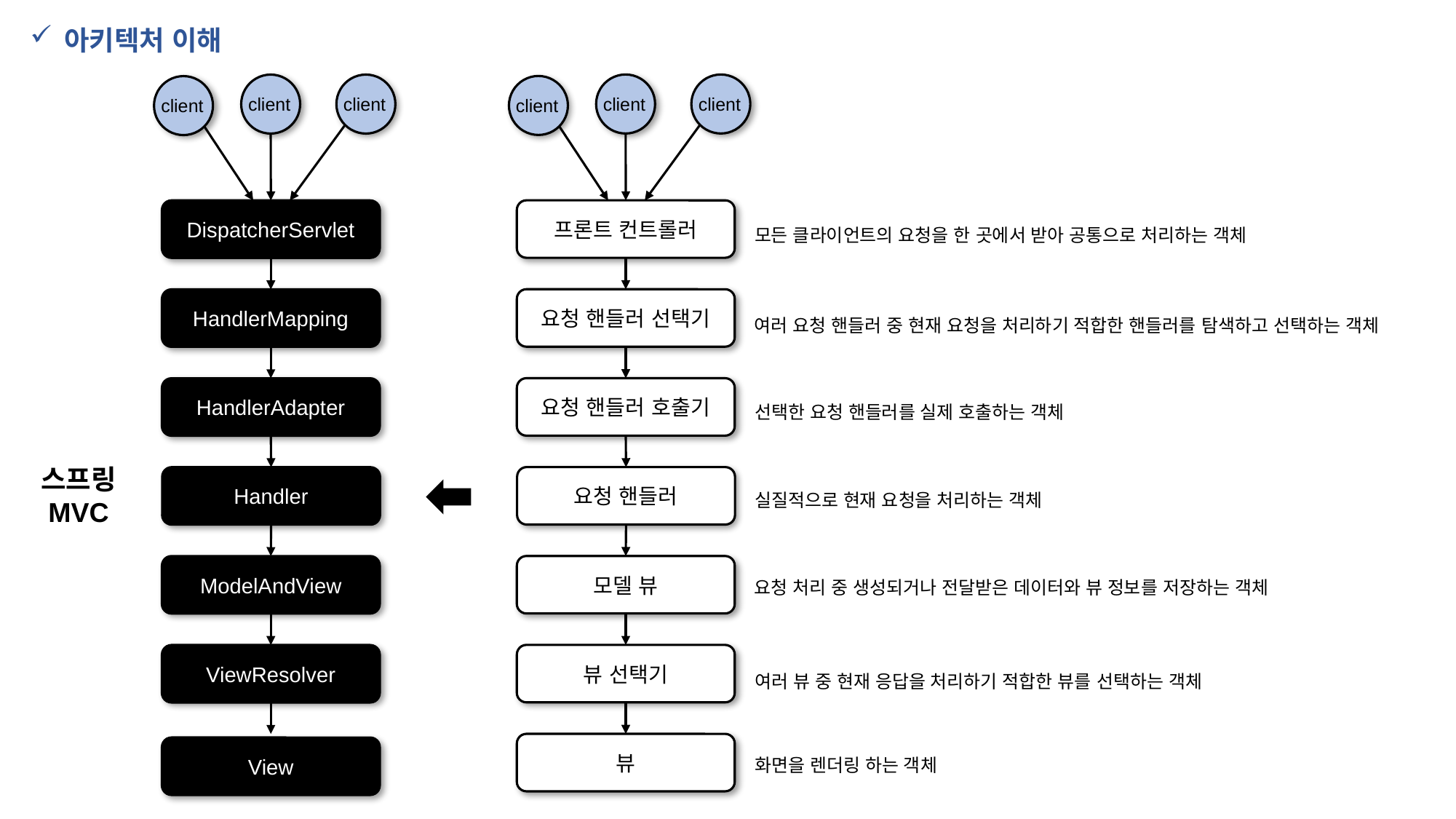

아키텍처 이해

client

client

client

client

client

client
프론트 컨트롤러
DispatcherServlet
모든 클라이언트의 요청을 한 곳에서 받아 공통으로 처리하는 객체
요청 핸들러 선택기
HandlerMapping
여러 요청 핸들러 중 현재 요청을 처리하기 적합한 핸들러를 탐색하고 선택하는 객체
요청 핸들러 호출기
HandlerAdapter
선택한 요청 핸들러를 실제 호출하는 객체
스프링
MVC
요청 핸들러
Handler
실질적으로 현재 요청을 처리하는 객체

모델 뷰
ModelAndView
요청 처리 중 생성되거나 전달받은 데이터와 뷰 정보를 저장하는 객체
뷰 선택기
ViewResolver
여러 뷰 중 현재 응답을 처리하기 적합한 뷰를 선택하는 객체
뷰
View
화면을 렌더링 하는 객체